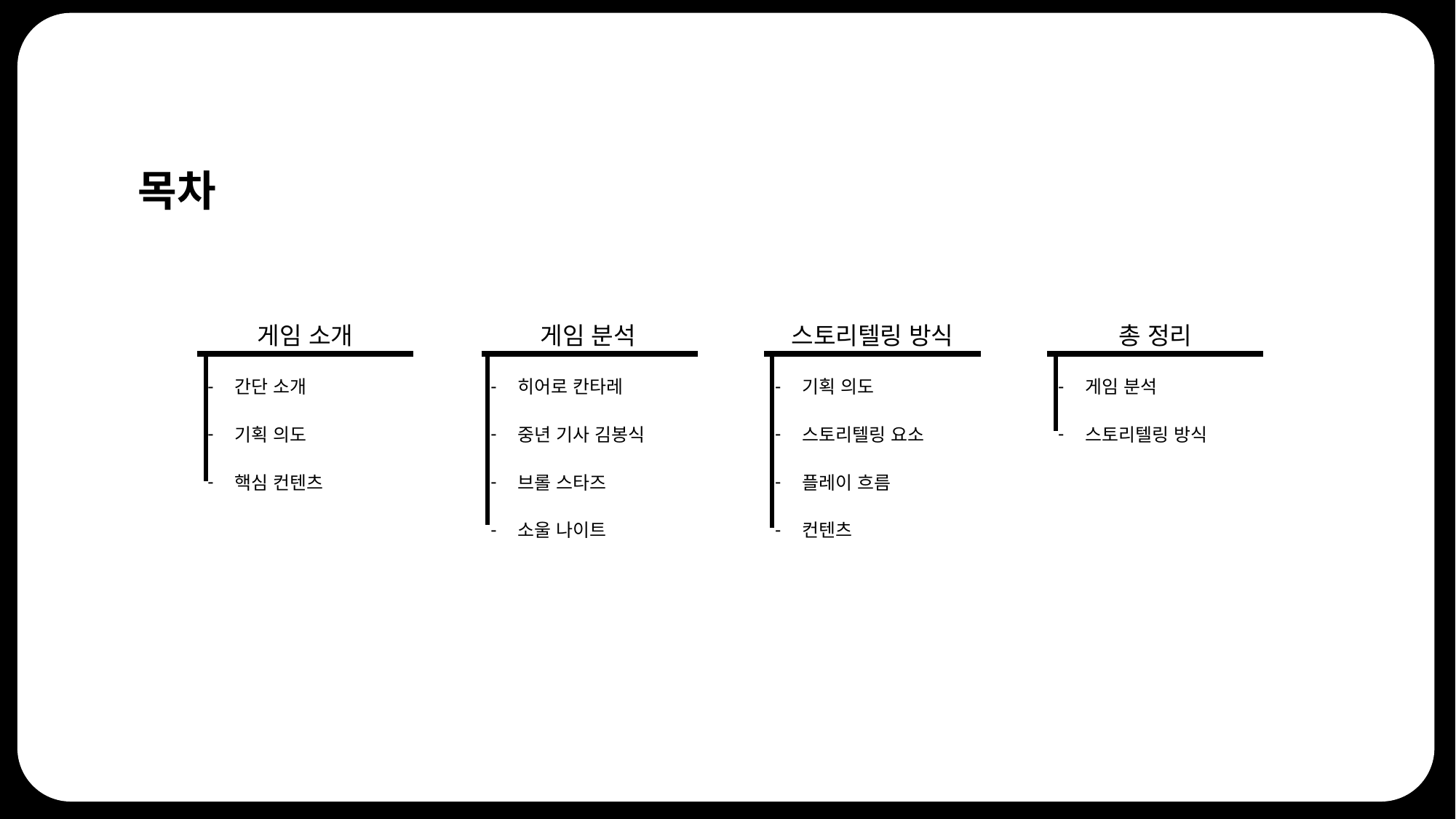

# 목차
게임 소개
간단 소개
기획 의도
핵심 컨텐츠
게임 분석
히어로 칸타레
중년 기사 김봉식
브롤 스타즈
소울 나이트
스토리텔링 방식
기획 의도
스토리텔링 요소
플레이 흐름
컨텐츠
총 정리
게임 분석
스토리텔링 방식
2